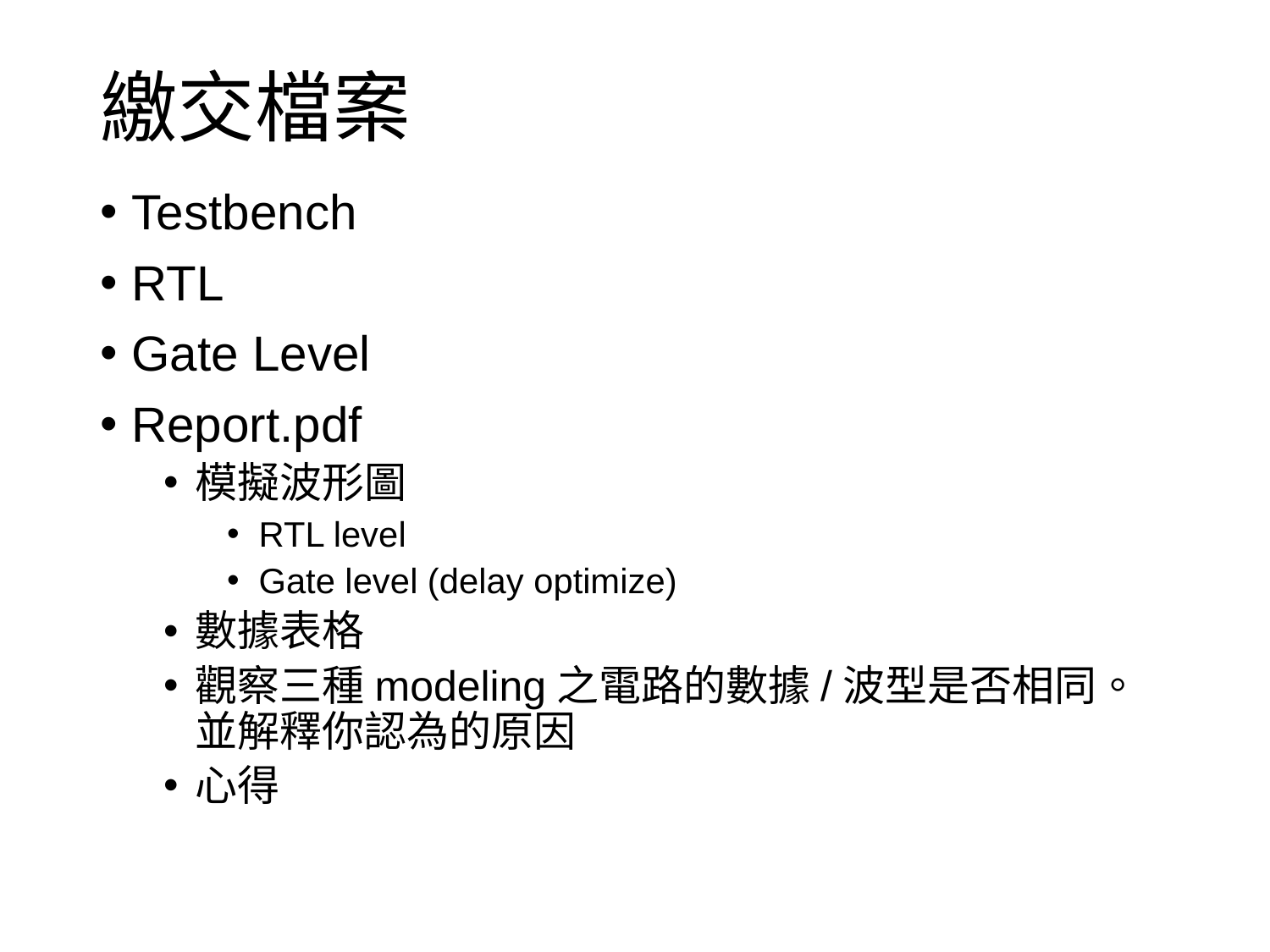

# 繳交檔案
Testbench
RTL
Gate Level
Report.pdf
模擬波形圖
RTL level
Gate level (delay optimize)
數據表格
觀察三種modeling之電路的數據/波型是否相同。
並解釋你認為的原因
心得